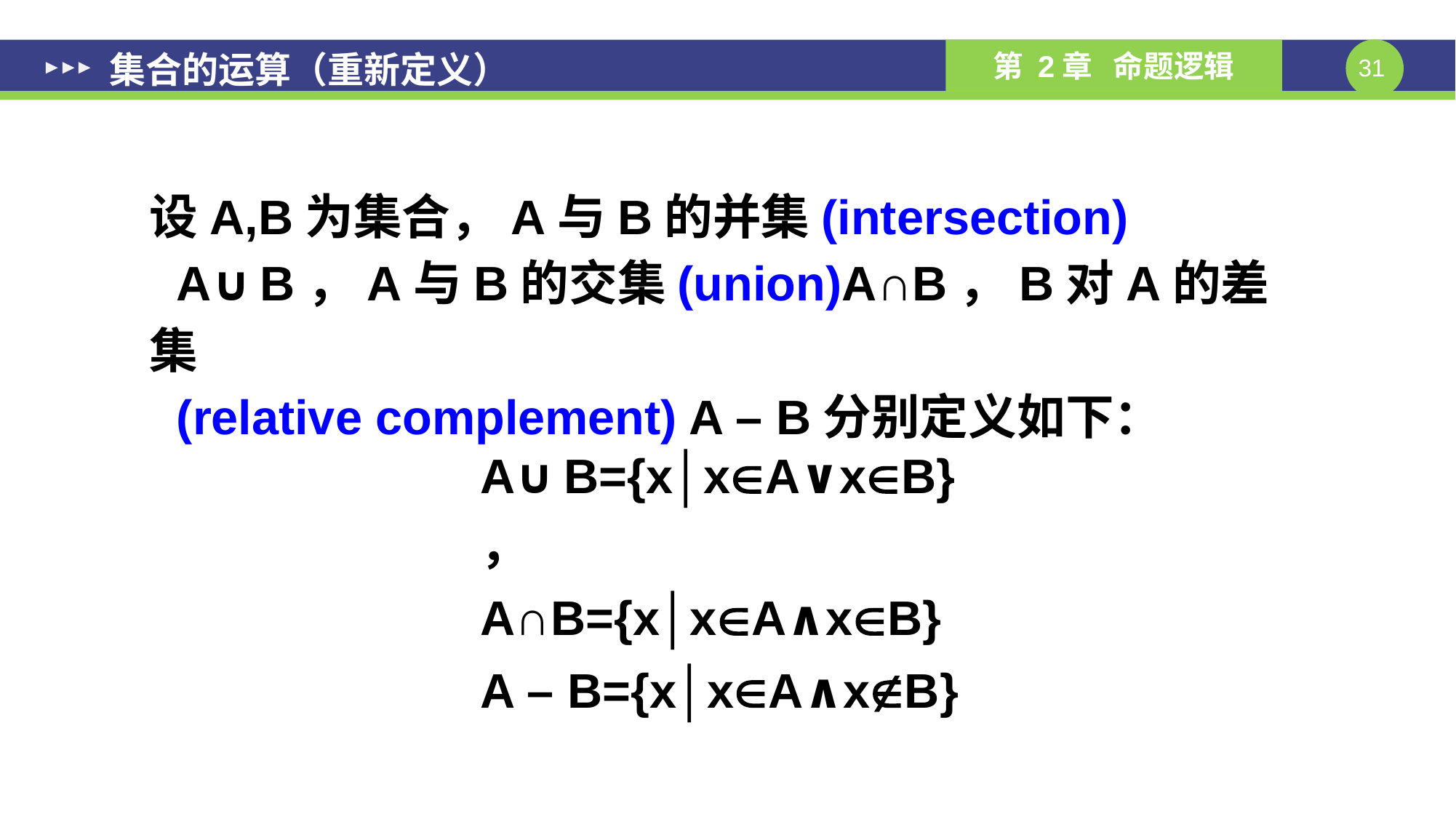

集合的运算（重新定义）
设A,B为集合，A与B的并集(intersection)
  A∪B，A与B的交集(union)A∩B，B对A的差集
  (relative complement) A – B分别定义如下：
A∪B={x│x∈A∨x∈B}，
A∩B={x│x∈A∧x∈B}
A – B={x│x∈A∧x∉B}